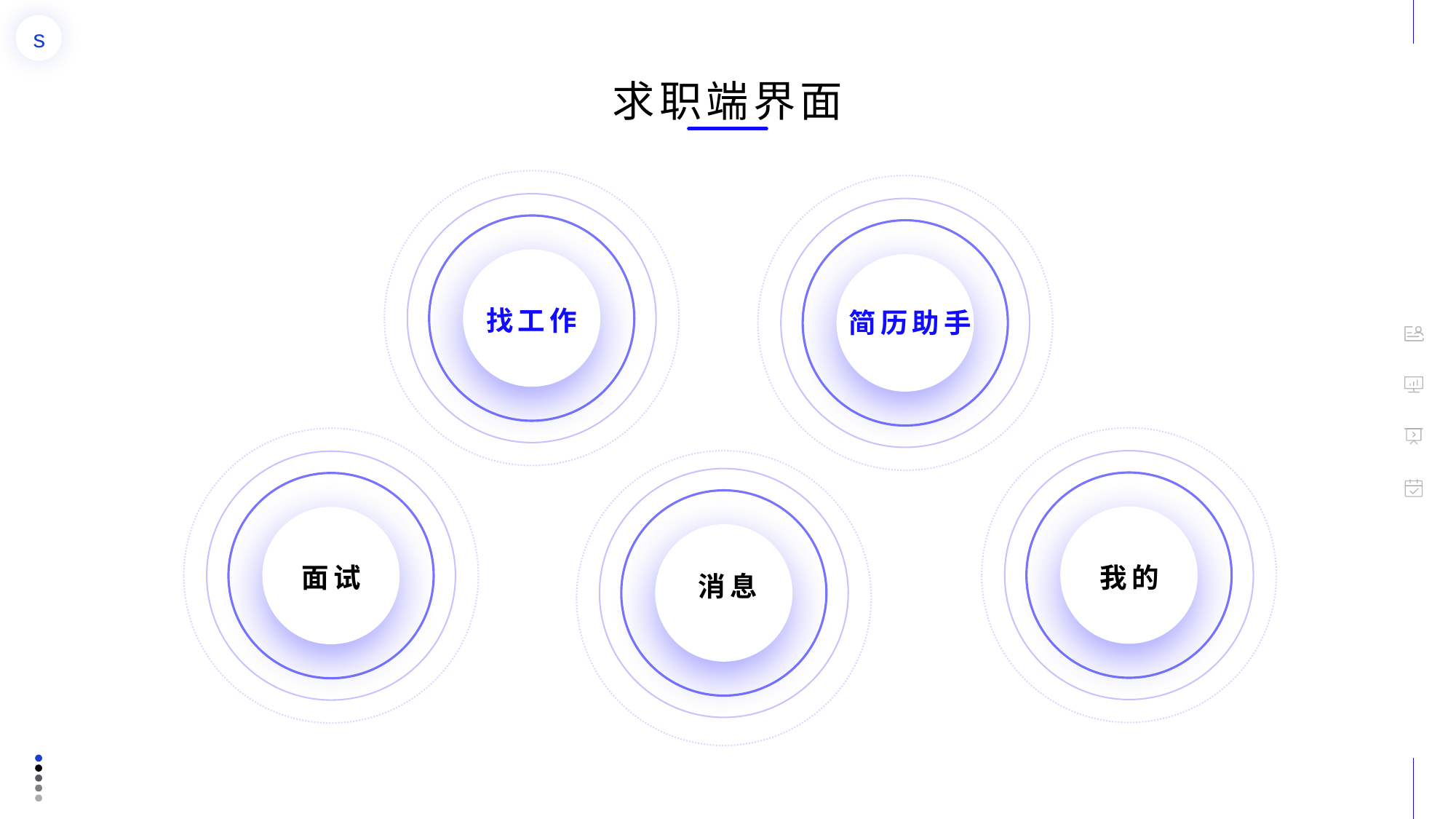

求职端界面

项目名称
找工作
简历助手

面试
我的
消息